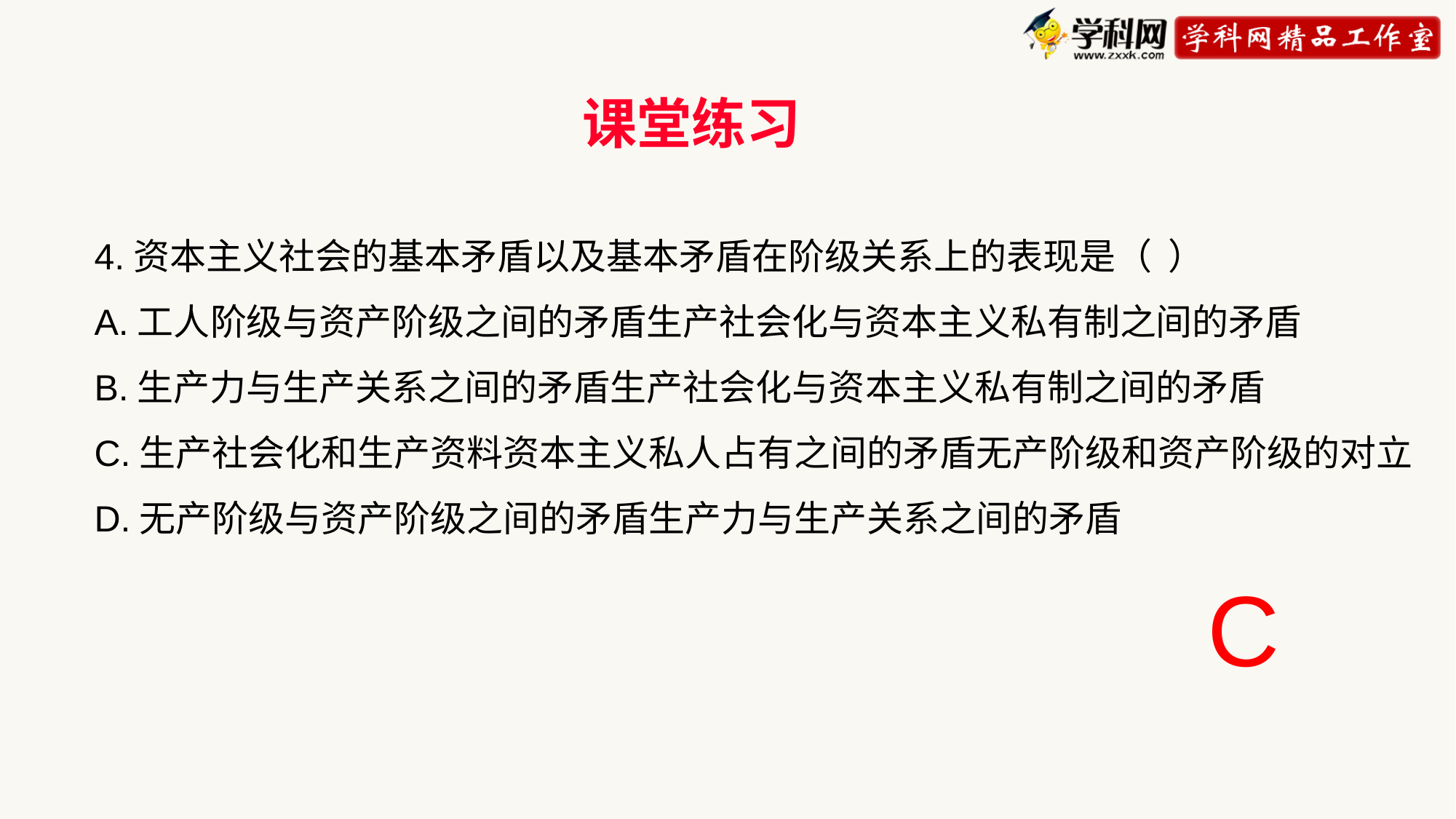

课堂练习
4.资本主义社会的基本矛盾以及基本矛盾在阶级关系上的表现是（  ）
A.工人阶级与资产阶级之间的矛盾生产社会化与资本主义私有制之间的矛盾
B.生产力与生产关系之间的矛盾生产社会化与资本主义私有制之间的矛盾
C.生产社会化和生产资料资本主义私人占有之间的矛盾无产阶级和资产阶级的对立
D.无产阶级与资产阶级之间的矛盾生产力与生产关系之间的矛盾
C